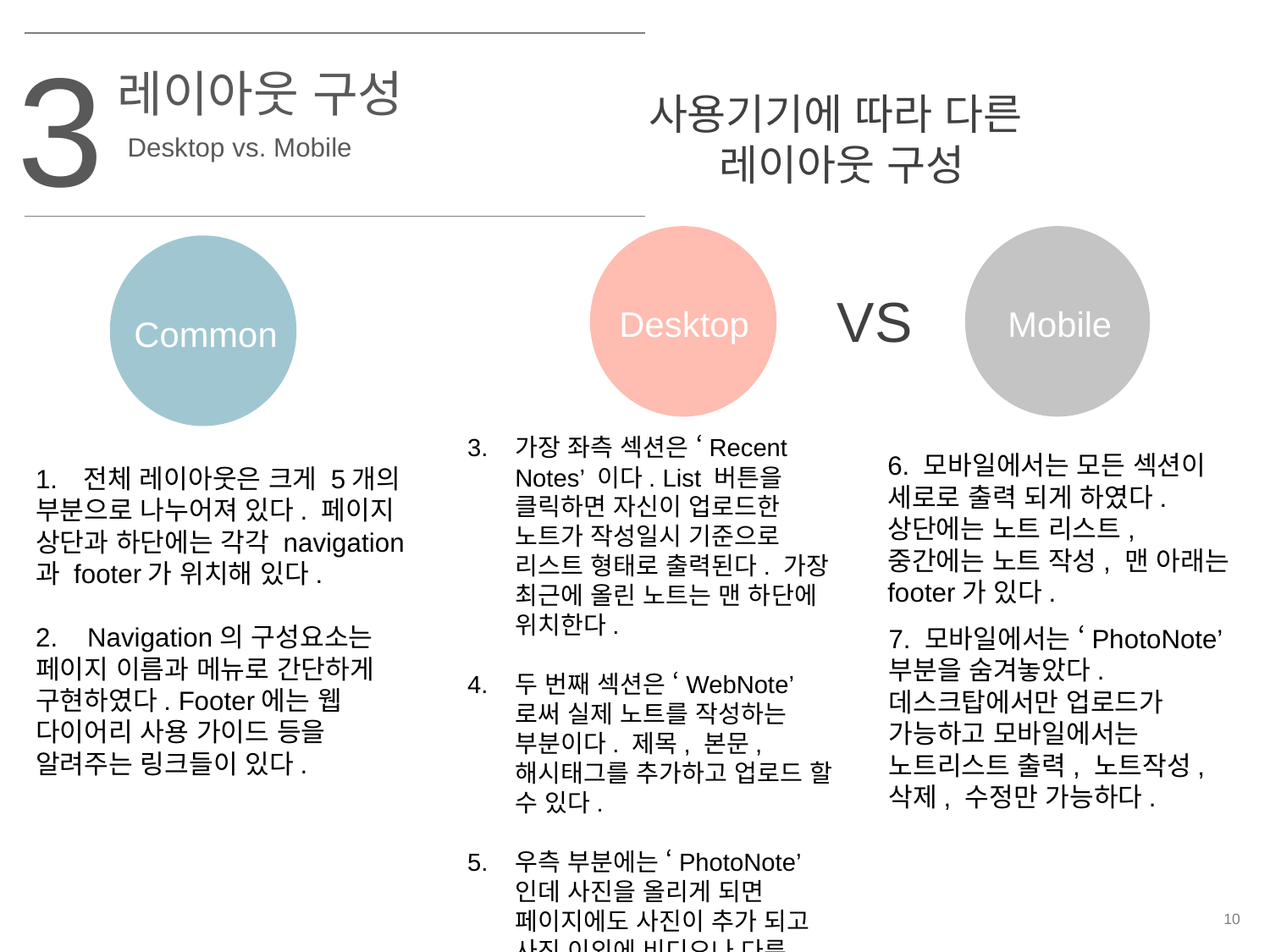

3
레이아웃 구성
사용기기에 따라 다른
레이아웃 구성
Desktop vs. Mobile

VS
Desktop
Mobile
Common
가장 좌측 섹션은 ‘Recent Notes’ 이다. List 버튼을 클릭하면 자신이 업로드한 노트가 작성일시 기준으로 리스트 형태로 출력된다. 가장 최근에 올린 노트는 맨 하단에 위치한다.

두 번째 섹션은 ‘WebNote’로써 실제 노트를 작성하는 부분이다. 제목, 본문, 해시태그를 추가하고 업로드 할 수 있다.

우측 부분에는 ‘PhotoNote’ 인데 사진을 올리게 되면 페이지에도 사진이 추가 되고 사진 이외에 비디오나 다른 파일들을 업로드 하게 되면 저장소에 저장된다.
6. 모바일에서는 모든 섹션이 세로로 출력 되게 하였다. 상단에는 노트 리스트, 중간에는 노트 작성, 맨 아래는 footer가 있다.
전체 레이아웃은 크게 5개의
부분으로 나누어져 있다. 페이지
상단과 하단에는 각각 navigation 과 footer가 위치해 있다.

2.    Navigation의 구성요소는 페이지 이름과 메뉴로 간단하게 구현하였다. Footer에는 웹 다이어리 사용 가이드 등을 알려주는 링크들이 있다.
7. 모바일에서는 ‘PhotoNote’  부분을 숨겨놓았다. 데스크탑에서만 업로드가 가능하고 모바일에서는 노트리스트 출력, 노트작성, 삭제, 수정만 가능하다.